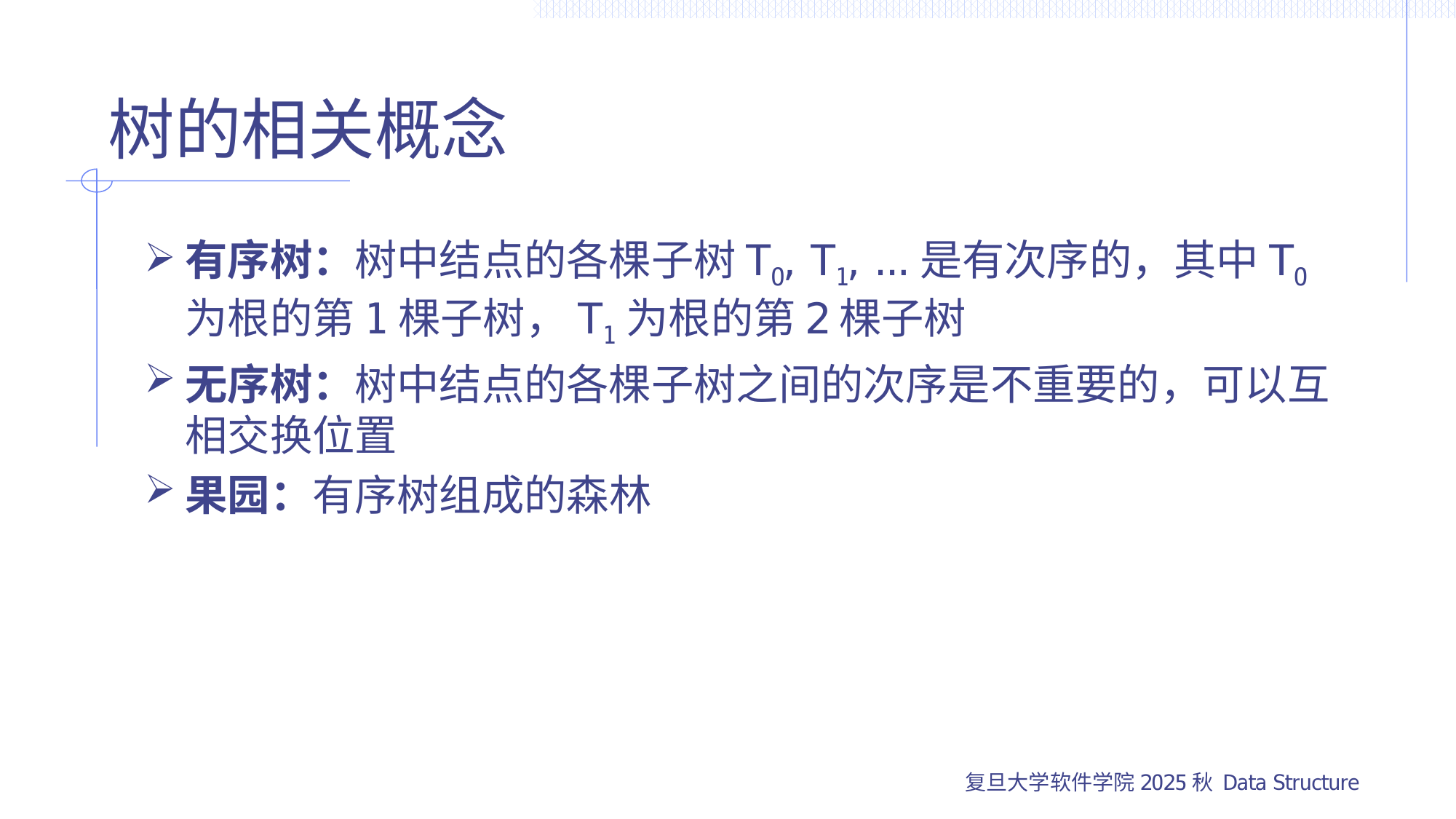

# 树的相关概念
有序树：树中结点的各棵子树T0, T1, …是有次序的，其中T0为根的第1棵子树，T1为根的第2棵子树
无序树：树中结点的各棵子树之间的次序是不重要的，可以互相交换位置
果园：有序树组成的森林